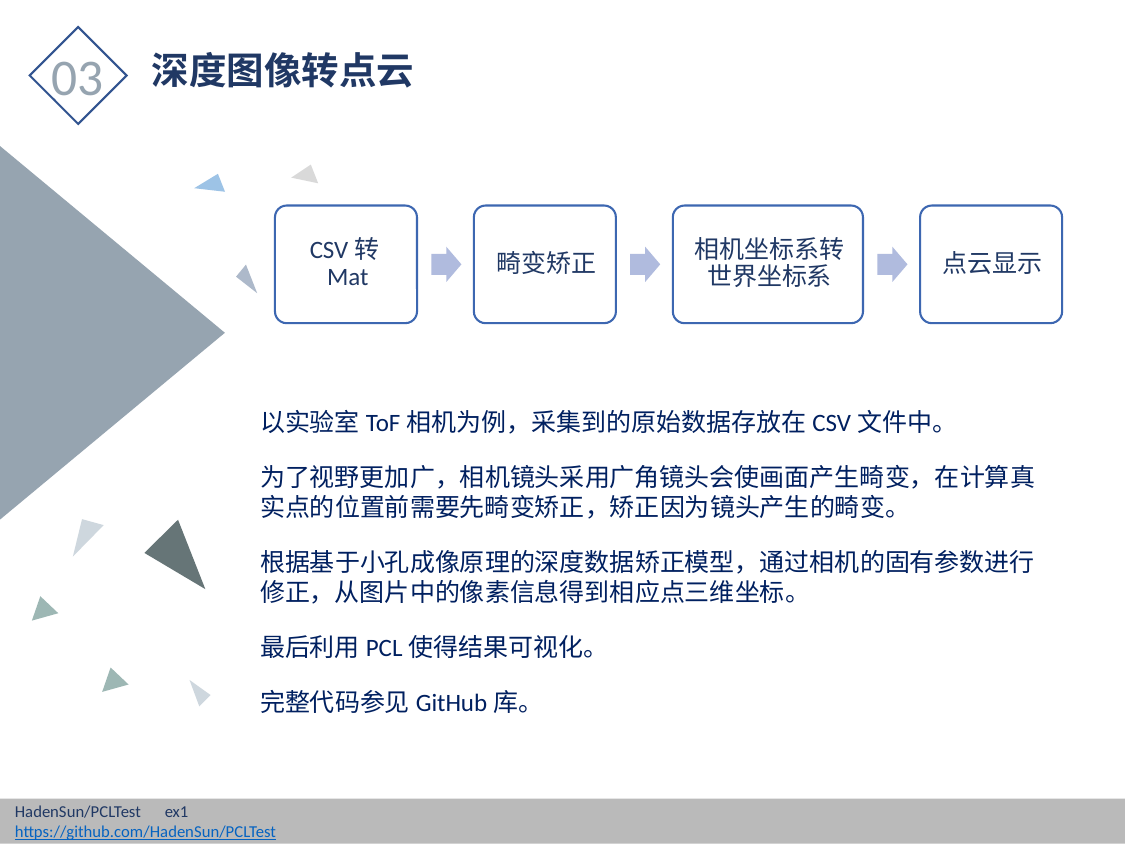

03
深度图像转点云

CSV转Mat

畸变矫正

相机坐标系转世界坐标系

点云显示
以实验室ToF相机为例，采集到的原始数据存放在CSV文件中。
为了视野更加广，相机镜头采用广角镜头会使画面产生畸变，在计算真实点的位置前需要先畸变矫正，矫正因为镜头产生的畸变。
根据基于小孔成像原理的深度数据矫正模型，通过相机的固有参数进行修正，从图片中的像素信息得到相应点三维坐标。
最后利用PCL使得结果可视化。
完整代码参见GitHub库。
HadenSun/PCLTest	ex1
https://github.com/HadenSun/PCLTest